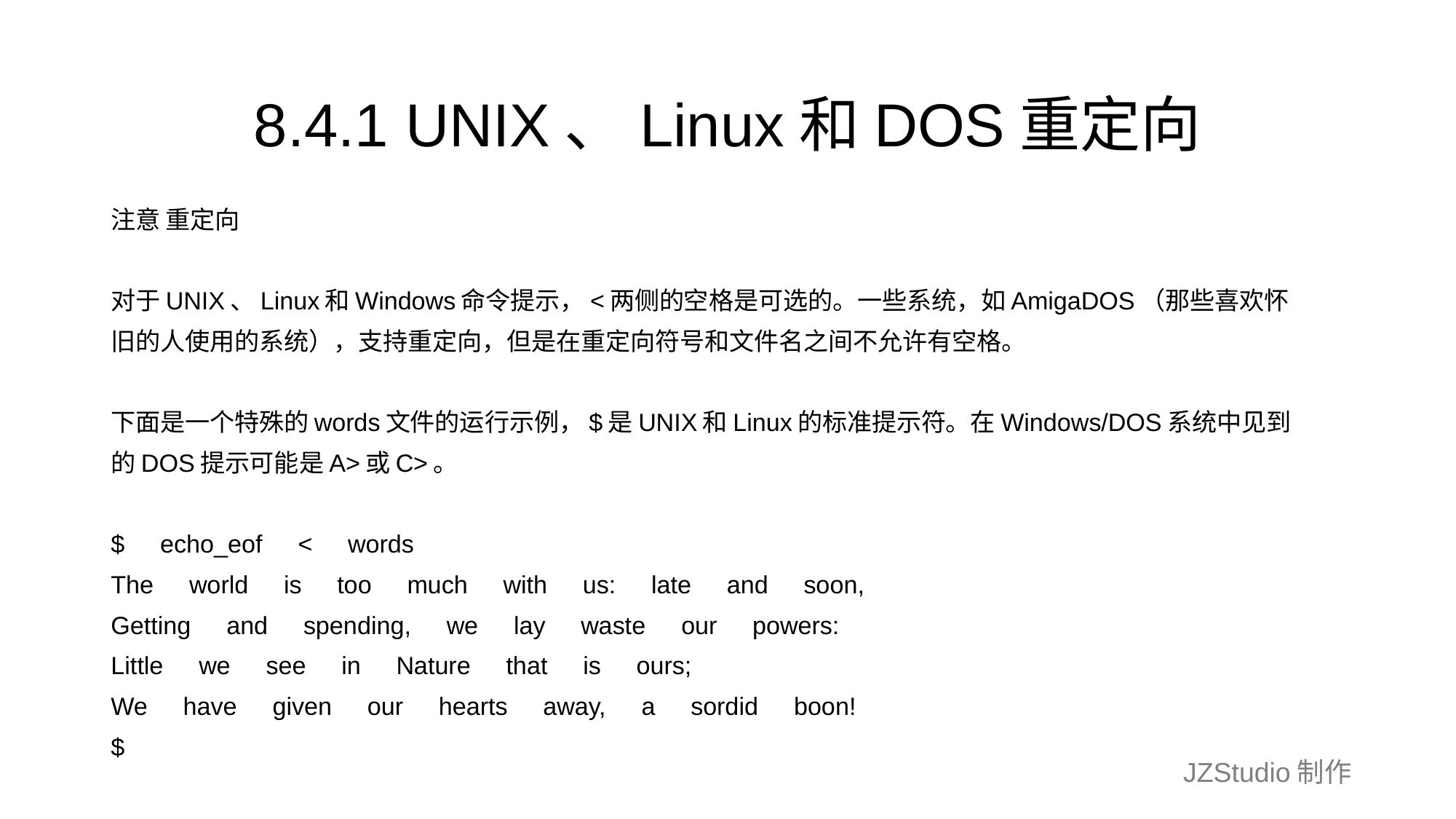

# 8.4.1 UNIX、Linux和DOS重定向
注意 重定向

对于UNIX、Linux和Windows命令提示，<两侧的空格是可选的。一些系统，如AmigaDOS（那些喜欢怀
旧的人使用的系统），支持重定向，但是在重定向符号和文件名之间不允许有空格。

下面是一个特殊的words文件的运行示例，$是UNIX和Linux的标准提示符。在Windows/DOS系统中见到
的DOS提示可能是A>或C>。

$　echo_eof　<　words
The　world　is　too　much　with　us:　late　and　soon,
Getting　and　spending,　we　lay　waste　our　powers:
Little　we　see　in　Nature　that　is　ours;
We　have　given　our　hearts　away,　a　sordid　boon!
$